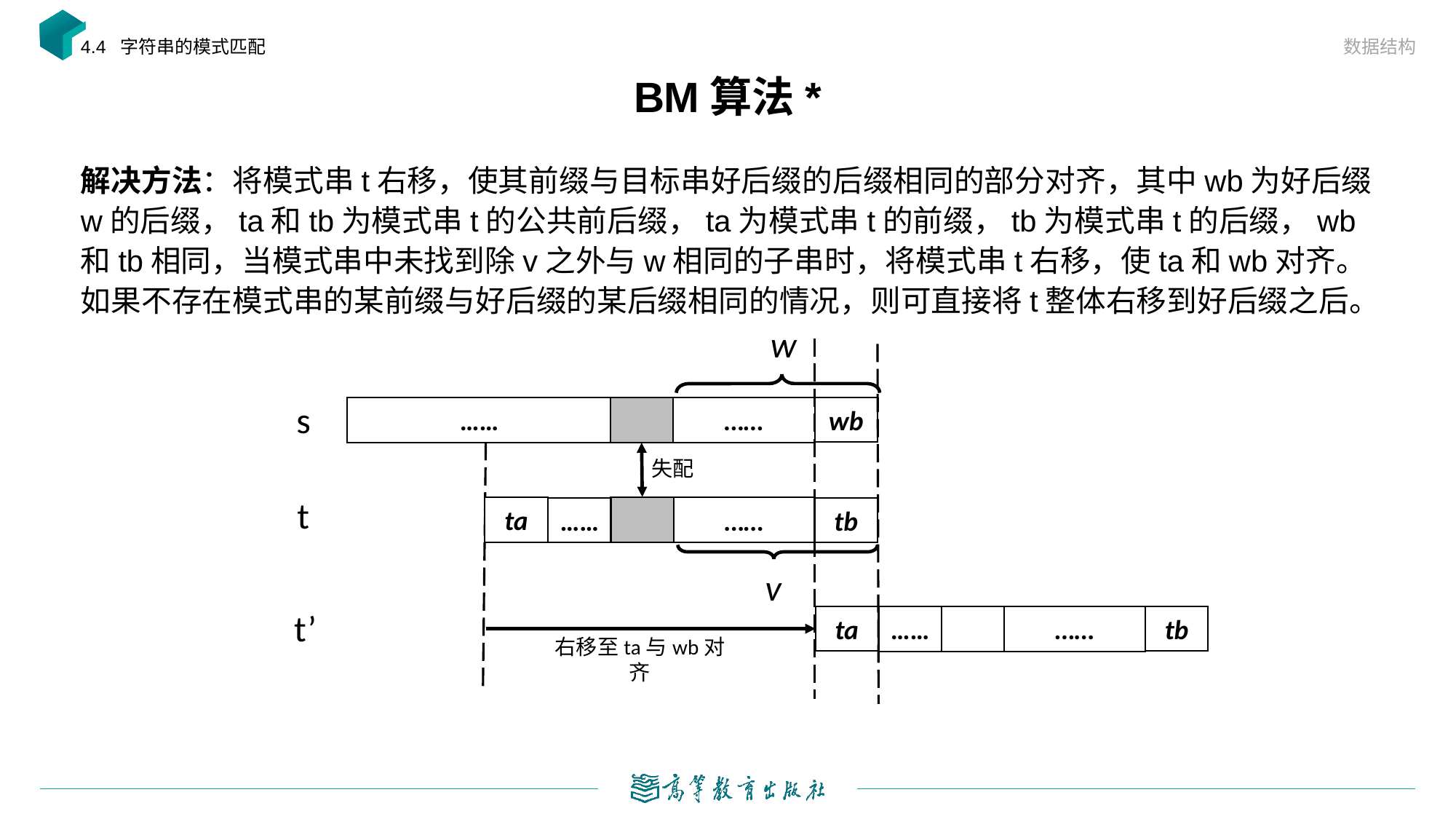

数据结构
4.4  字符串的模式匹配
# BM算法*
解决方法：将模式串t右移，使其前缀与目标串好后缀的后缀相同的部分对齐，其中wb为好后缀w的后缀，ta和tb为模式串t的公共前后缀，ta为模式串t的前缀，tb为模式串t的后缀，wb和tb相同，当模式串中未找到除v之外与w相同的子串时，将模式串t右移，使ta和wb对齐。如果不存在模式串的某前缀与好后缀的某后缀相同的情况，则可直接将t整体右移到好后缀之后。

w
s
……

……
wb
失配

t

……
ta
……
tb
v
t’

……
ta
……
tb
右移至ta与wb对齐